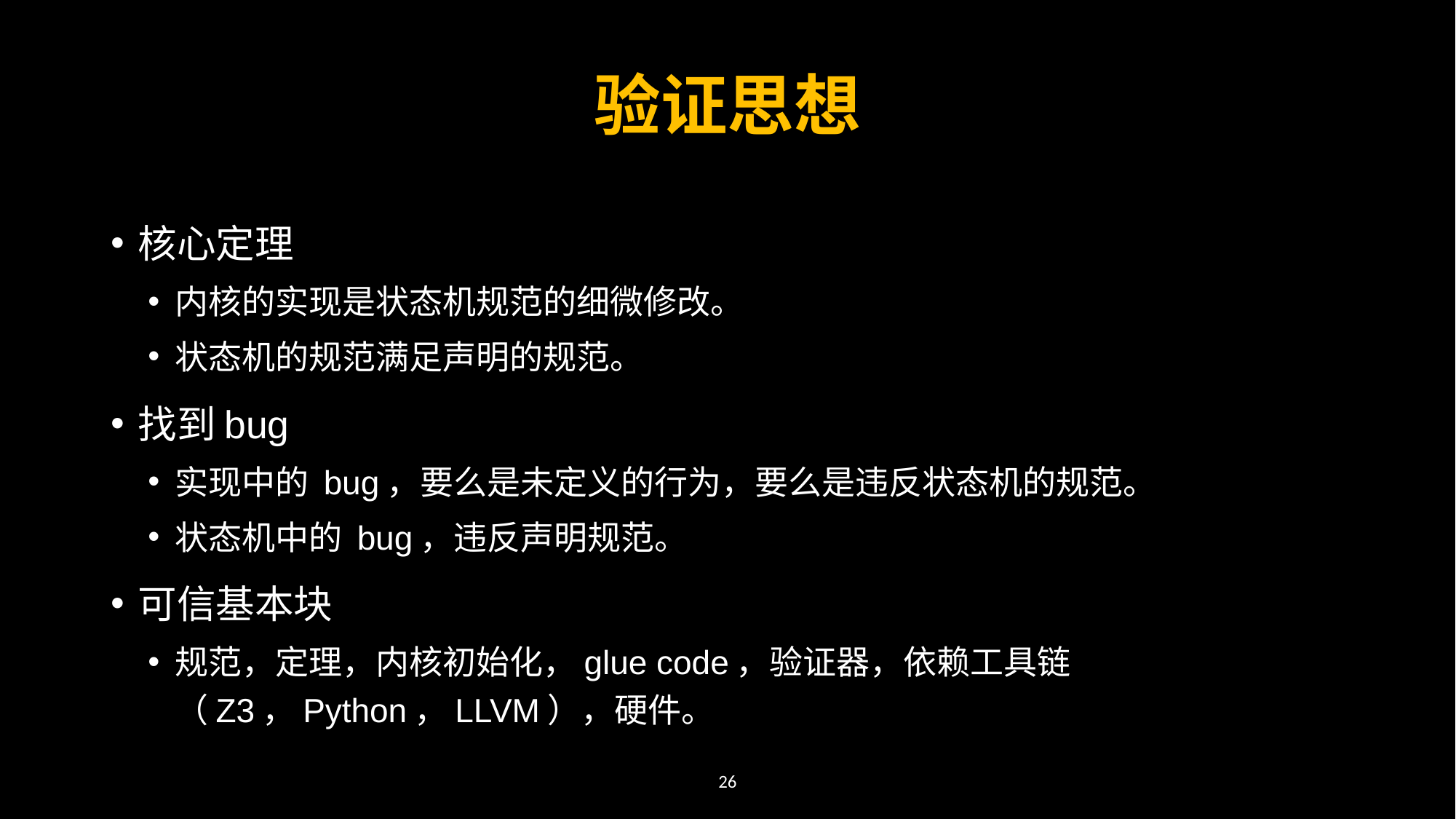

# 验证思想
核心定理
内核的实现是状态机规范的细微修改。
状态机的规范满足声明的规范。
找到bug
实现中的 bug，要么是未定义的行为，要么是违反状态机的规范。
状态机中的 bug，违反声明规范。
可信基本块
规范，定理，内核初始化，glue code，验证器，依赖工具链（Z3，Python，LLVM），硬件。
26